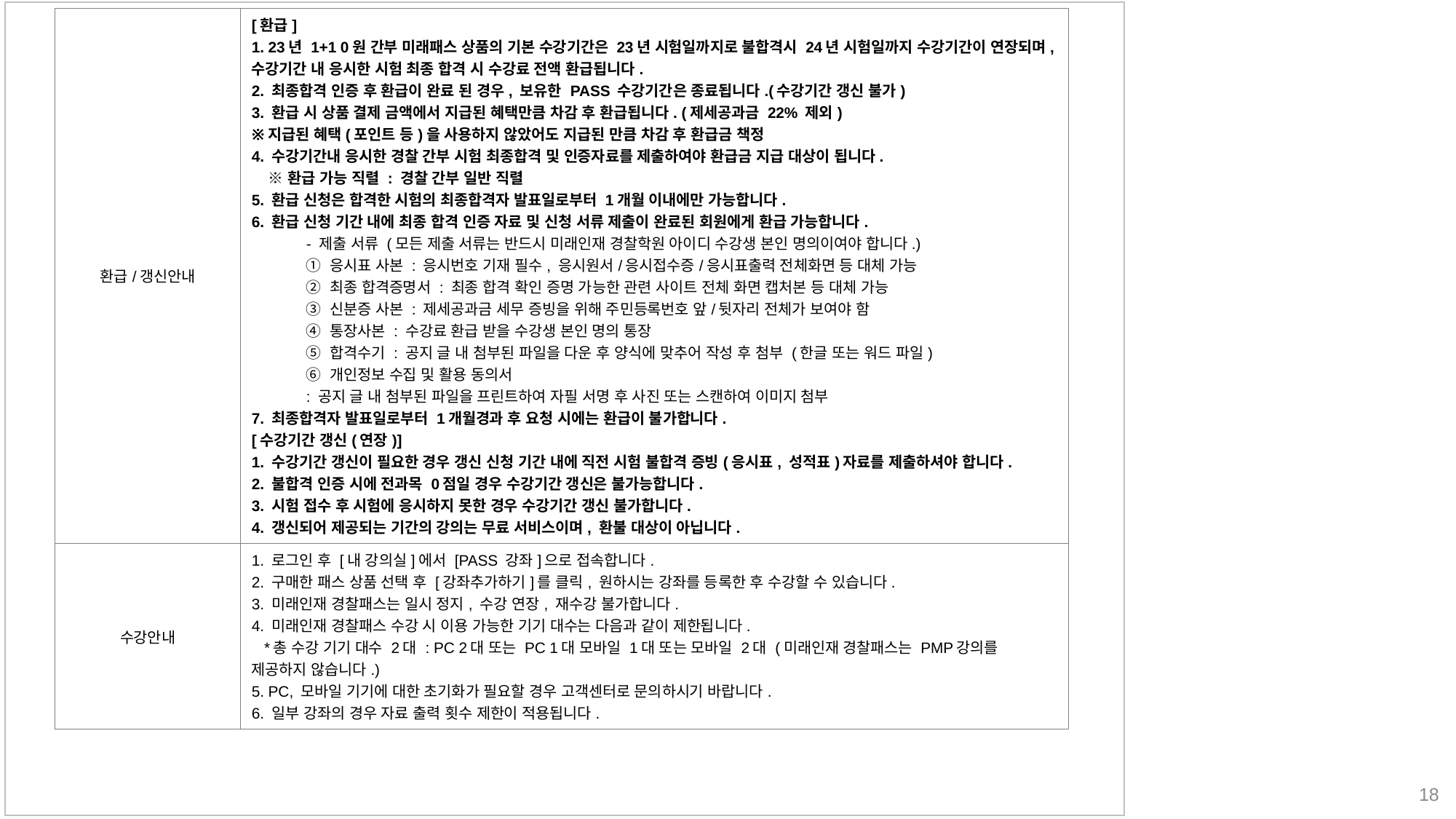

| 환급/갱신안내 | [환급] 1. 23년 1+1 0원 간부 미래패스 상품의 기본 수강기간은 23년 시험일까지로 불합격시 24년 시험일까지 수강기간이 연장되며, 수강기간 내 응시한 시험 최종 합격 시 수강료 전액 환급됩니다. 2. 최종합격 인증 후 환급이 완료 된 경우, 보유한 PASS 수강기간은 종료됩니다.(수강기간 갱신 불가) 3. 환급 시 상품 결제 금액에서 지급된 혜택만큼 차감 후 환급됩니다. (제세공과금 22% 제외) ※지급된 혜택(포인트 등)을 사용하지 않았어도 지급된 만큼 차감 후 환급금 책정 4. 수강기간내 응시한 경찰 간부 시험 최종합격 및 인증자료를 제출하여야 환급금 지급 대상이 됩니다. ※환급 가능 직렬 : 경찰 간부 일반 직렬 5. 환급 신청은 합격한 시험의 최종합격자 발표일로부터 1개월 이내에만 가능합니다. 6. 환급 신청 기간 내에 최종 합격 인증 자료 및 신청 서류 제출이 완료된 회원에게 환급 가능합니다. - 제출 서류 (모든 제출 서류는 반드시 미래인재 경찰학원 아이디 수강생 본인 명의이여야 합니다.) ① 응시표 사본 : 응시번호 기재 필수, 응시원서/응시접수증/응시표출력 전체화면 등 대체 가능 ② 최종 합격증명서 : 최종 합격 확인 증명 가능한 관련 사이트 전체 화면 캡처본 등 대체 가능 ③ 신분증 사본 : 제세공과금 세무 증빙을 위해 주민등록번호 앞/뒷자리 전체가 보여야 함 ④ 통장사본 : 수강료 환급 받을 수강생 본인 명의 통장 ⑤ 합격수기 : 공지 글 내 첨부된 파일을 다운 후 양식에 맞추어 작성 후 첨부 (한글 또는 워드 파일) ⑥ 개인정보 수집 및 활용 동의서 : 공지 글 내 첨부된 파일을 프린트하여 자필 서명 후 사진 또는 스캔하여 이미지 첨부 7. 최종합격자 발표일로부터 1개월경과 후 요청 시에는 환급이 불가합니다. [수강기간 갱신(연장)] 1. 수강기간 갱신이 필요한 경우 갱신 신청 기간 내에 직전 시험 불합격 증빙(응시표, 성적표)자료를 제출하셔야 합니다. 2. 불합격 인증 시에 전과목 0점일 경우 수강기간 갱신은 불가능합니다. 3. 시험 접수 후 시험에 응시하지 못한 경우 수강기간 갱신 불가합니다. 4. 갱신되어 제공되는 기간의 강의는 무료 서비스이며, 환불 대상이 아닙니다. |
| --- | --- |
| 수강안내 | 1. 로그인 후 [내 강의실]에서 [PASS 강좌]으로 접속합니다. 2. 구매한 패스 상품 선택 후 [강좌추가하기]를 클릭, 원하시는 강좌를 등록한 후 수강할 수 있습니다. 3. 미래인재 경찰패스는 일시 정지, 수강 연장, 재수강 불가합니다. 4. 미래인재 경찰패스 수강 시 이용 가능한 기기 대수는 다음과 같이 제한됩니다. \*총 수강 기기 대수 2대 : PC 2대 또는 PC 1대 모바일 1대 또는 모바일 2대 (미래인재 경찰패스는 PMP강의를 제공하지 않습니다.) 5. PC, 모바일 기기에 대한 초기화가 필요할 경우 고객센터로 문의하시기 바랍니다. 6. 일부 강좌의 경우 자료 출력 횟수 제한이 적용됩니다. |
18